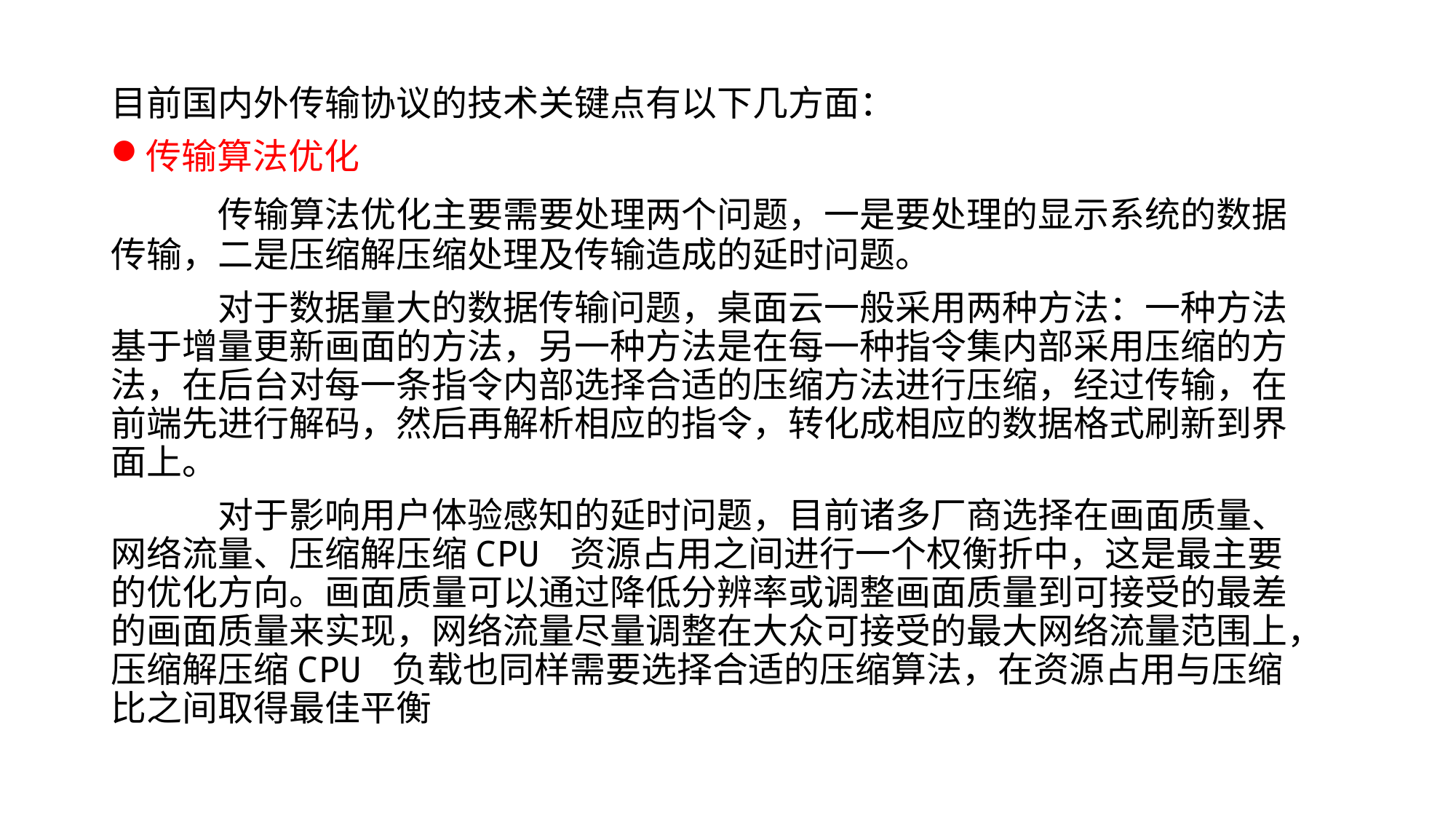

目前国内外传输协议的技术关键点有以下几方面：
传输算法优化
	传输算法优化主要需要处理两个问题，一是要处理的显示系统的数据传输，二是压缩解压缩处理及传输造成的延时问题。
	对于数据量大的数据传输问题，桌面云一般采用两种方法：一种方法基于增量更新画面的方法，另一种方法是在每一种指令集内部采用压缩的方法，在后台对每一条指令内部选择合适的压缩方法进行压缩，经过传输，在前端先进行解码，然后再解析相应的指令，转化成相应的数据格式刷新到界面上。
	对于影响用户体验感知的延时问题，目前诸多厂商选择在画面质量、网络流量、压缩解压缩CPU 资源占用之间进行一个权衡折中，这是最主要的优化方向。画面质量可以通过降低分辨率或调整画面质量到可接受的最差的画面质量来实现，网络流量尽量调整在大众可接受的最大网络流量范围上，压缩解压缩CPU 负载也同样需要选择合适的压缩算法，在资源占用与压缩比之间取得最佳平衡